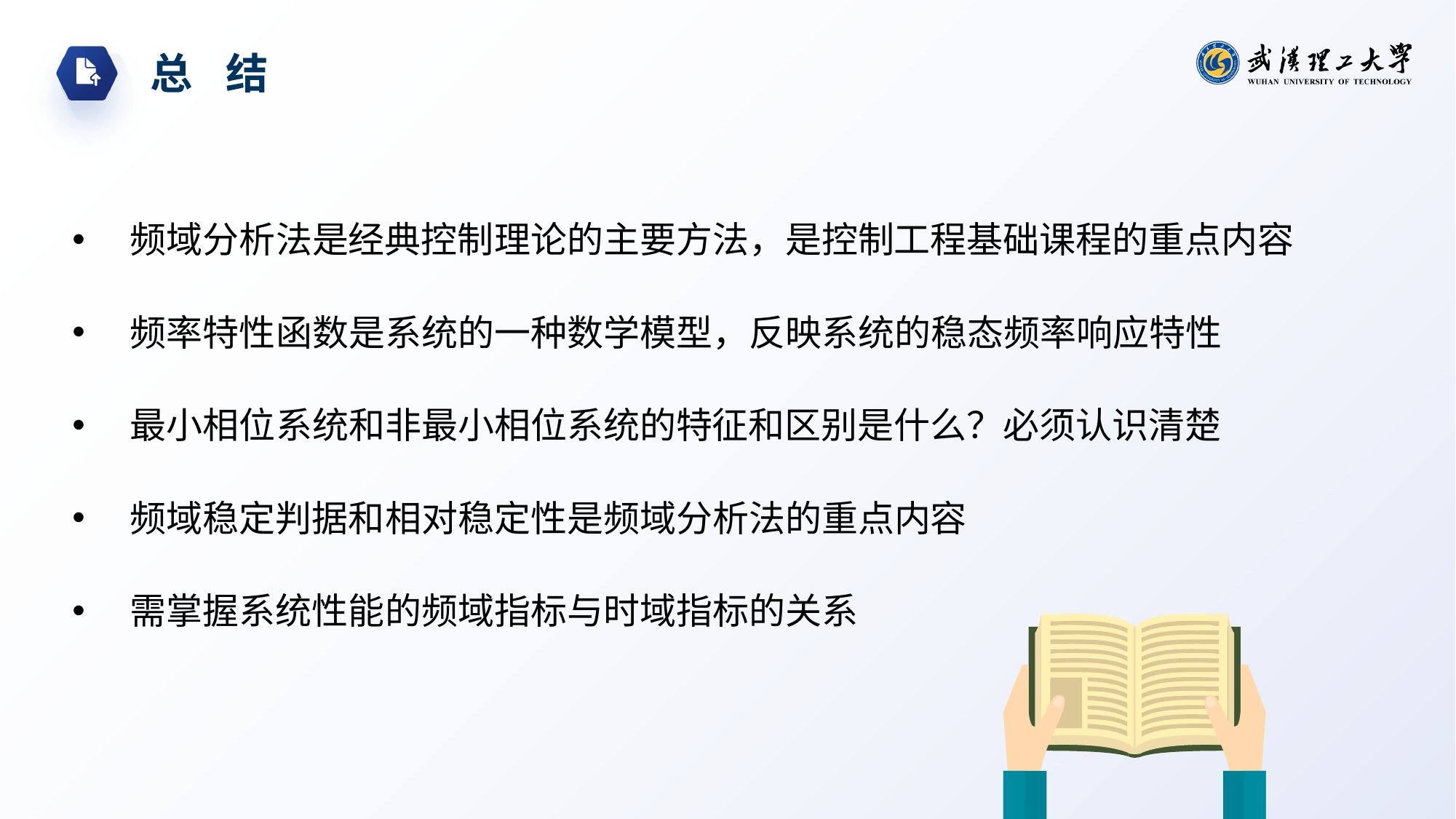

总  结
 频域分析法是经典控制理论的主要方法，是控制工程基础课程的重点内容
 频率特性函数是系统的一种数学模型，反映系统的稳态频率响应特性
 最小相位系统和非最小相位系统的特征和区别是什么？必须认识清楚
 频域稳定判据和相对稳定性是频域分析法的重点内容
 需掌握系统性能的频域指标与时域指标的关系